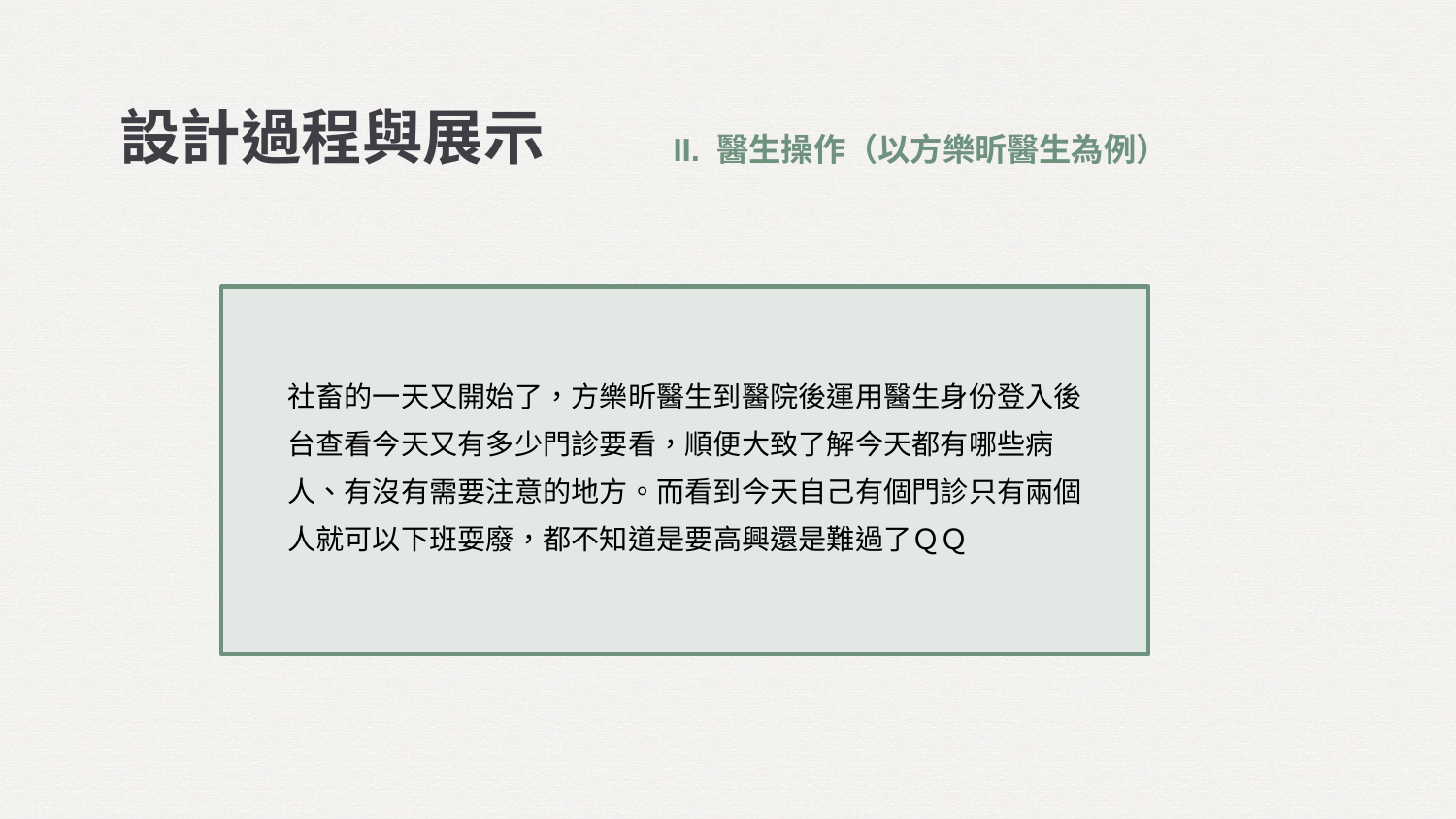

設計過程與展示
II. 醫生操作（以方樂昕醫生為例）

| 社畜的一天又開始了，方樂昕醫生到醫院後運用醫生身份登入後台查看今天又有多少門診要看，順便大致了解今天都有哪些病人、有沒有需要注意的地方。而看到今天自己有個門診只有兩個人就可以下班耍廢，都不知道是要高興還是難過了ＱＱ |
| --- |